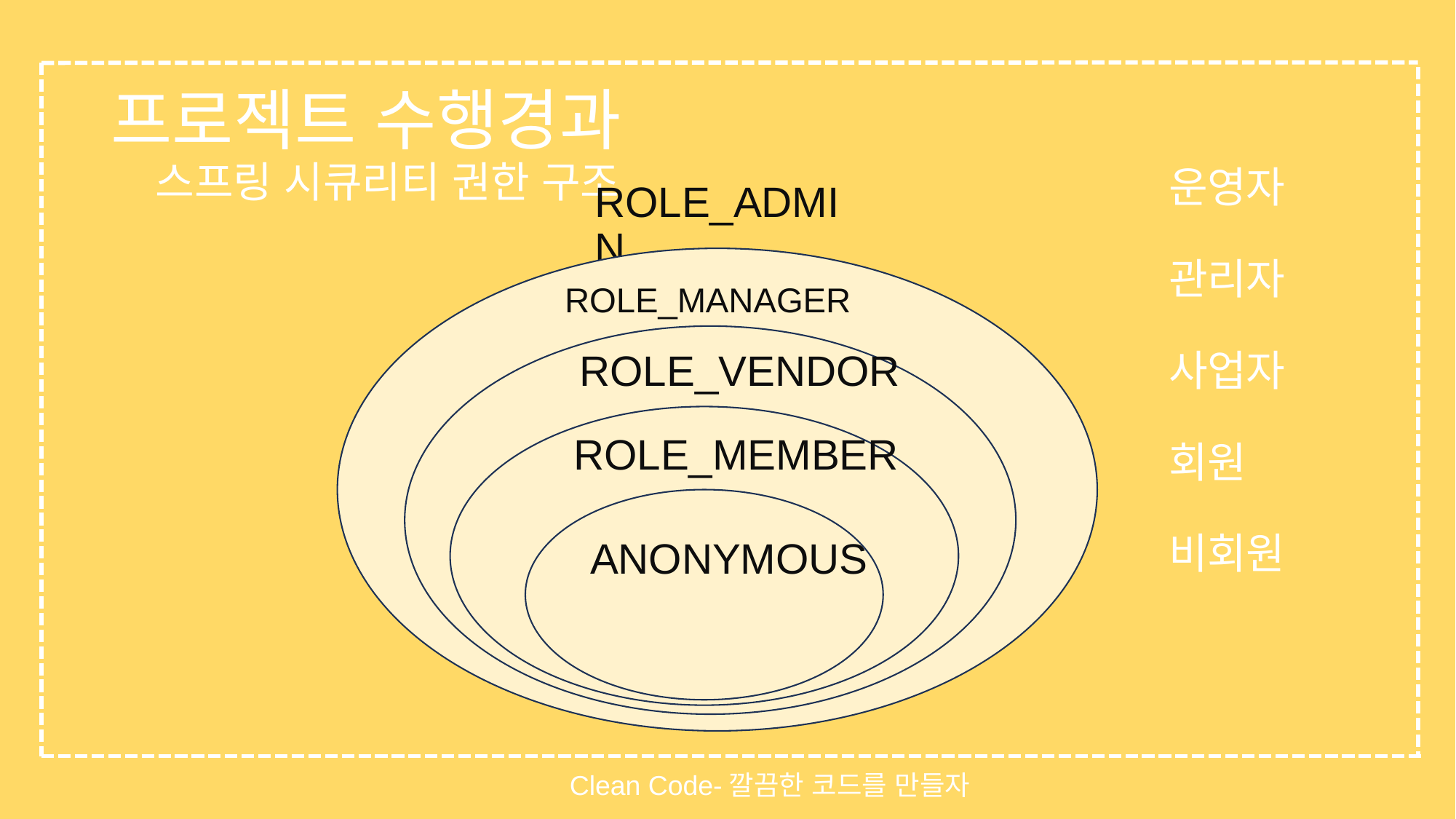

# 프로젝트 수행경과
스프링 시큐리티 권한 구조
운영자

관리자

사업자

회원

비회원
ROLE_ADMIN

ROLE_MANAGER

ROLE_VENDOR

ROLE_MEMBER

ANONYMOUS
Clean Code-깔끔한 코드를 만들자